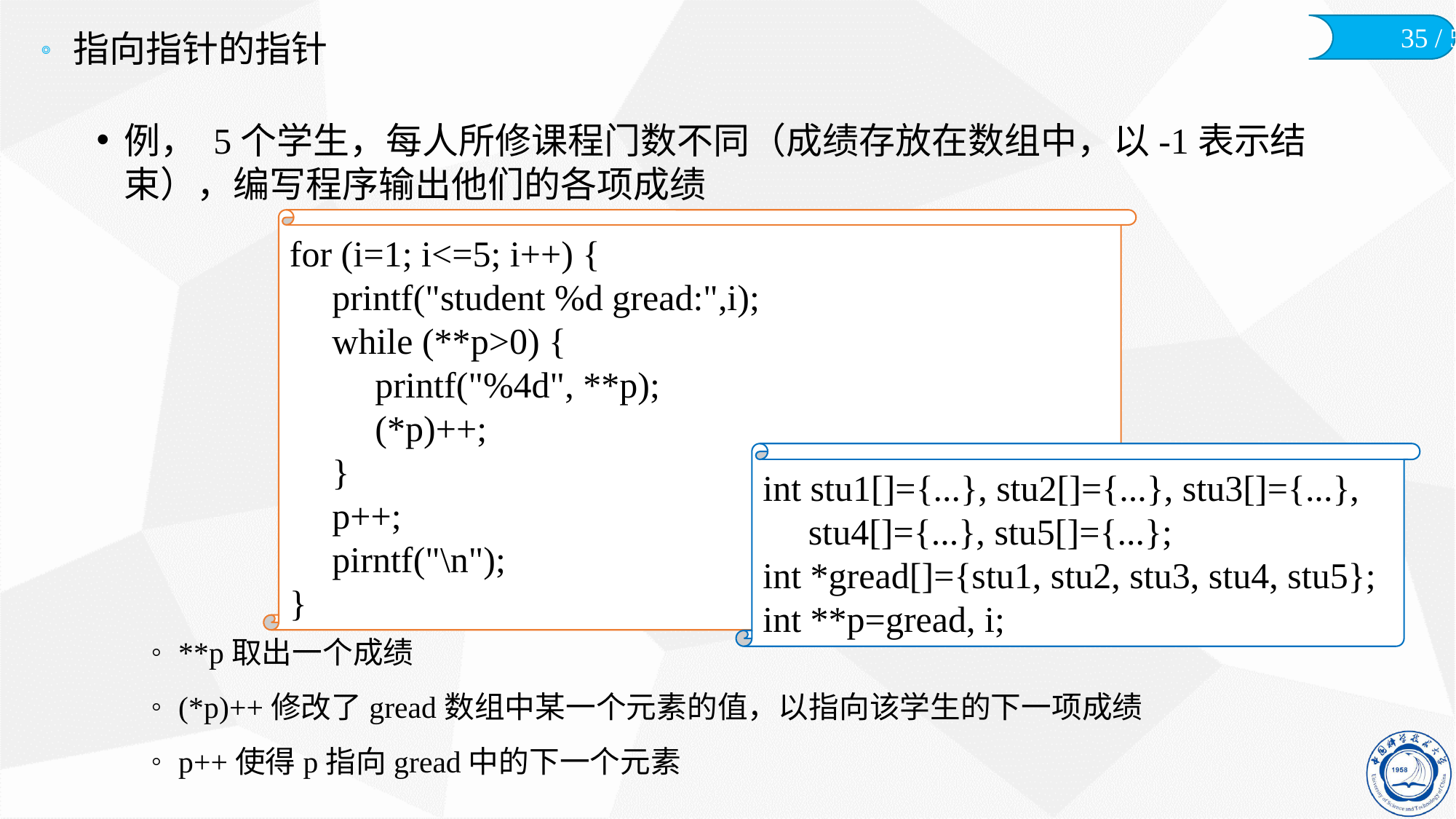

# 指向指针的指针
例， 5个学生，每人所修课程门数不同（成绩存放在数组中，以-1表示结束），编写程序输出他们的各项成绩

**p取出一个成绩
(*p)++修改了gread数组中某一个元素的值，以指向该学生的下一项成绩
p++使得p指向gread中的下一个元素

for (i=1; i<=5; i++) {
	printf("student %d gread:",i);
	while (**p>0) {
		printf("%4d", **p);
		(*p)++;
	}
	p++;
	pirntf("\n");
}
int stu1[]={...}, stu2[]={...}, stu3[]={...},
     stu4[]={...}, stu5[]={...};
int *gread[]={stu1, stu2, stu3, stu4, stu5};
int **p=gread, i;